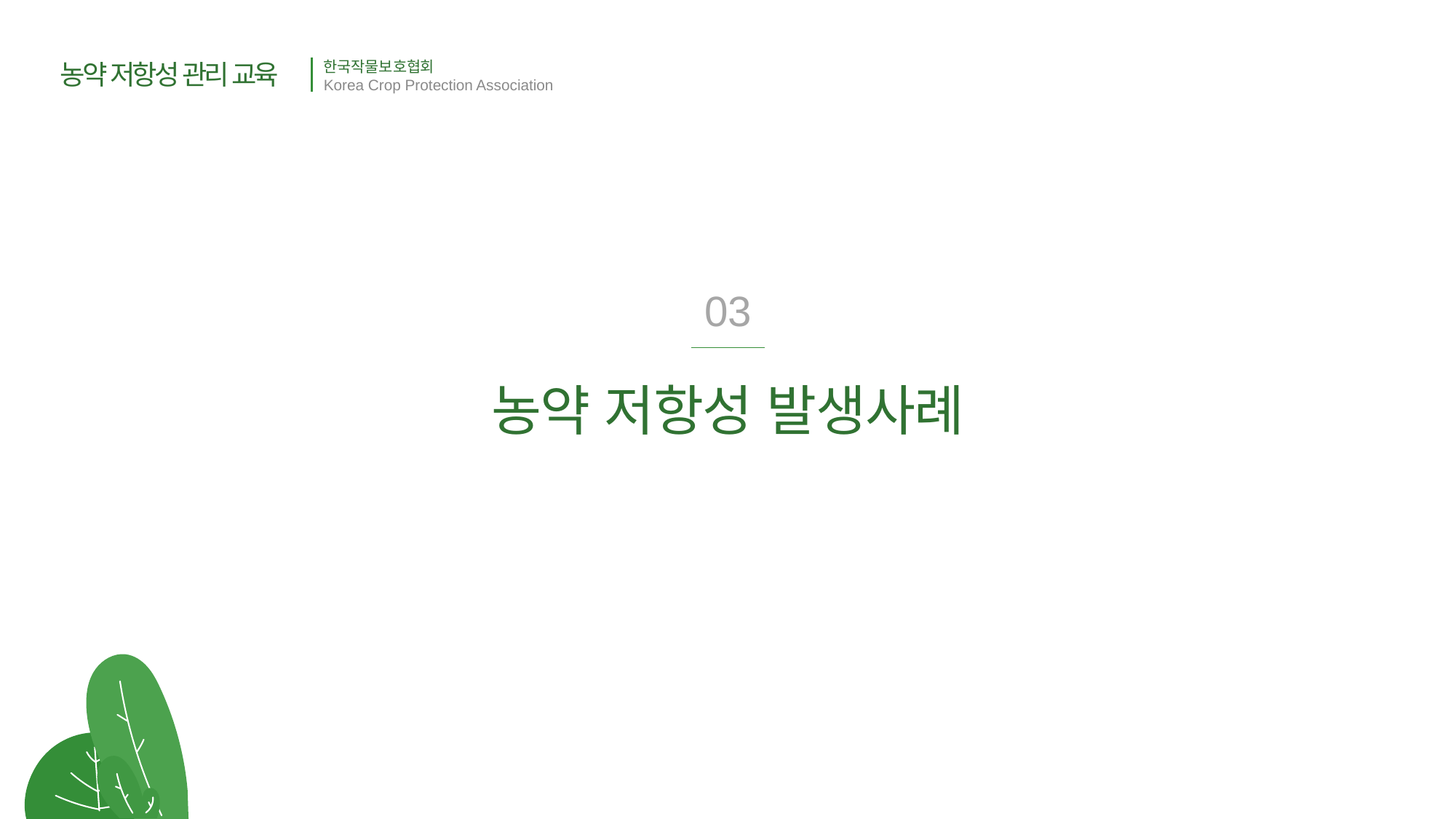

농약 저항성 관리 교육
한국작물보호협회
Korea Crop Protection Association
03
농약 저항성 발생사례